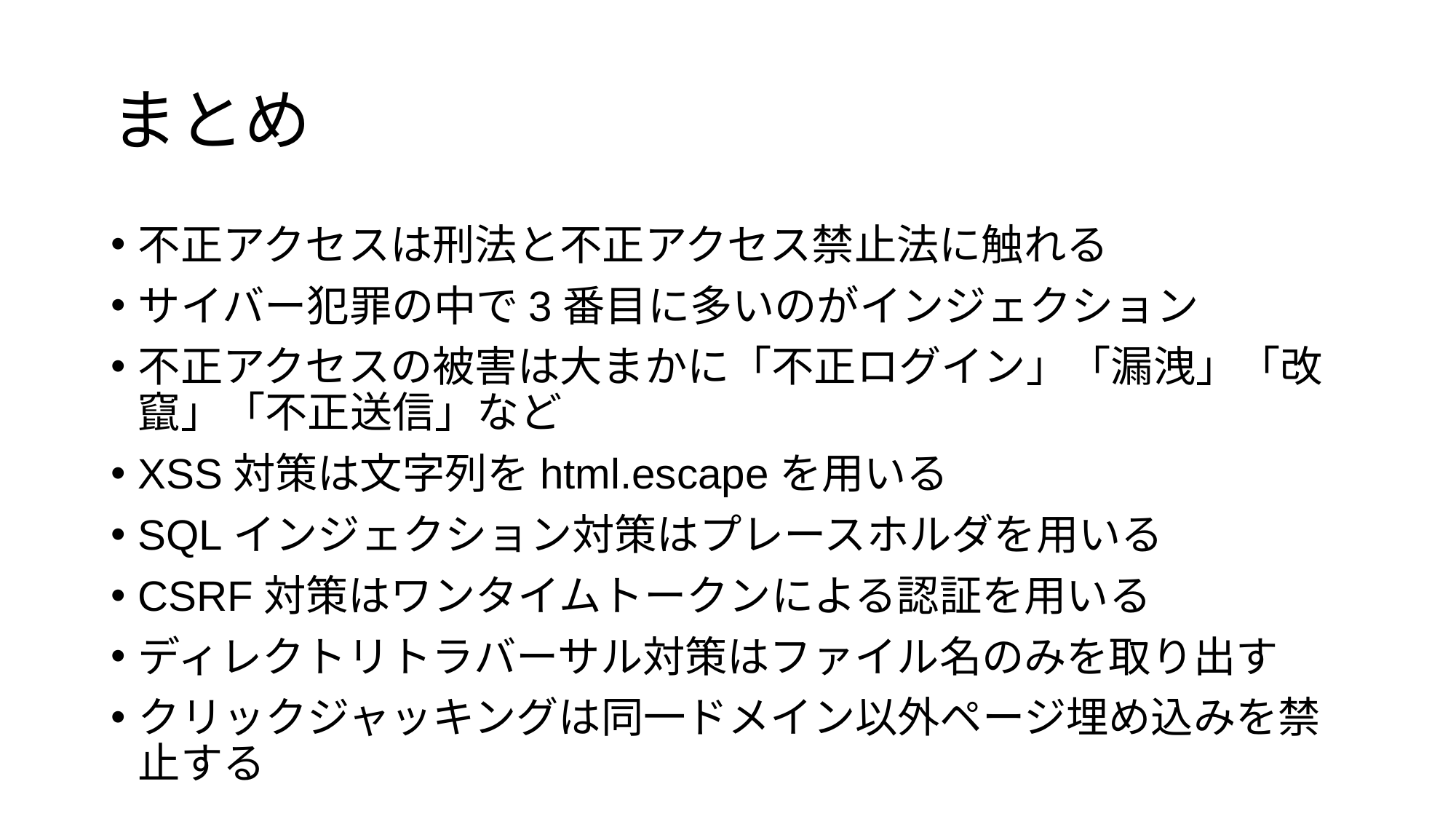

# まとめ
不正アクセスは刑法と不正アクセス禁止法に触れる
サイバー犯罪の中で3番目に多いのがインジェクション
不正アクセスの被害は大まかに「不正ログイン」「漏洩」「改竄」「不正送信」など
XSS対策は文字列をhtml.escapeを用いる
SQLインジェクション対策はプレースホルダを用いる
CSRF対策はワンタイムトークンによる認証を用いる
ディレクトリトラバーサル対策はファイル名のみを取り出す
クリックジャッキングは同一ドメイン以外ページ埋め込みを禁止する